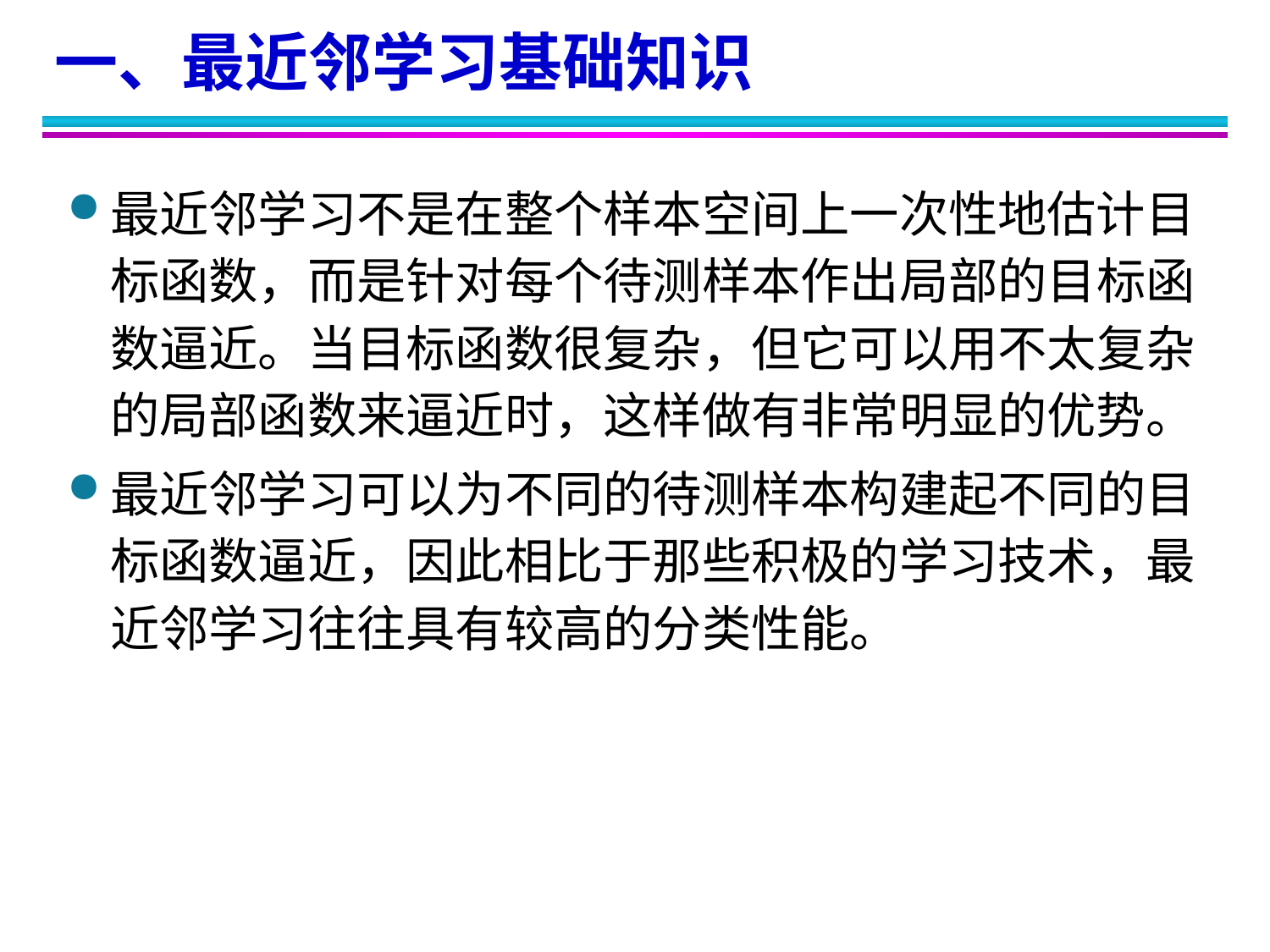

一、最近邻学习基础知识
最近邻学习不是在整个样本空间上一次性地估计目标函数，而是针对每个待测样本作出局部的目标函数逼近。当目标函数很复杂，但它可以用不太复杂的局部函数来逼近时，这样做有非常明显的优势。
最近邻学习可以为不同的待测样本构建起不同的目标函数逼近，因此相比于那些积极的学习技术，最近邻学习往往具有较高的分类性能。